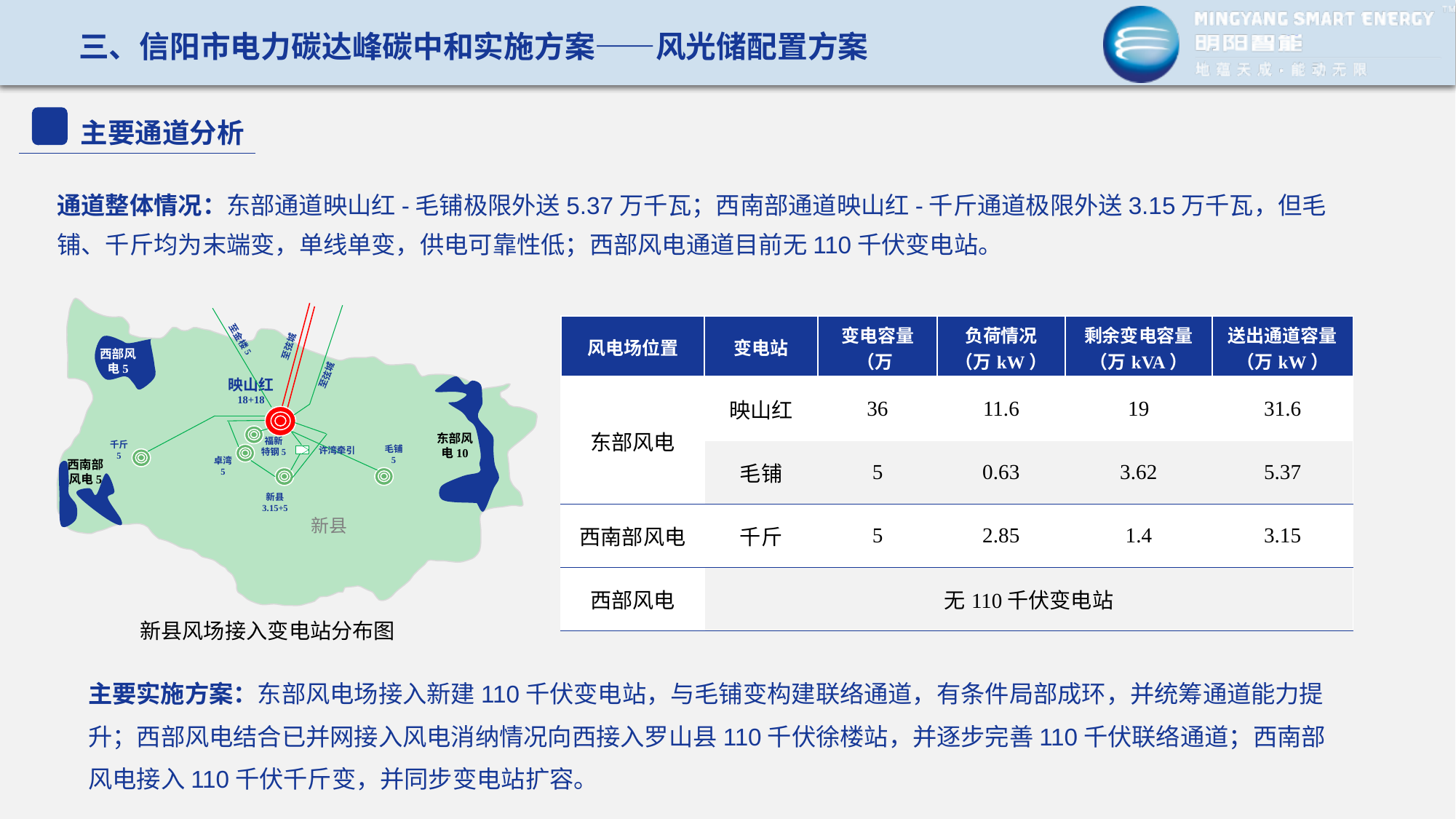

三、信阳市电力碳达峰碳中和实施方案——风光储配置方案
主要通道分析

通道整体情况：东部通道映山红-毛铺极限外送5.37万千瓦；西南部通道映山红-千斤通道极限外送3.15万千瓦，但毛铺、千斤均为末端变，单线单变，供电可靠性低；西部风电通道目前无110千伏变电站。

至金楼5

西部风电5
至弦城
至弦城
映山红
18+18

东部风电10

福新特钢5
千斤
5
毛铺
5

许湾牵引

西南部风电5
卓湾
5

新县
3.15+5
新县
| 风电场位置 | 变电站 | 变电容量 （万kVA） | 负荷情况 （万kW） | 剩余变电容量 （万kVA） | 送出通道容量 （万kW） |
| --- | --- | --- | --- | --- | --- |
| 东部风电 | 映山红 | 36 | 11.6 | 19 | 31.6 |
|  | 毛铺 | 5 | 0.63 | 3.62 | 5.37 |
| 西南部风电 | 千斤 | 5 | 2.85 | 1.4 | 3.15 |
| 西部风电 | 无110千伏变电站 |  |  |  |  |
新县风场接入变电站分布图
主要实施方案：东部风电场接入新建110千伏变电站，与毛铺变构建联络通道，有条件局部成环，并统筹通道能力提升；西部风电结合已并网接入风电消纳情况向西接入罗山县110千伏徐楼站，并逐步完善110千伏联络通道；西南部风电接入110千伏千斤变，并同步变电站扩容。